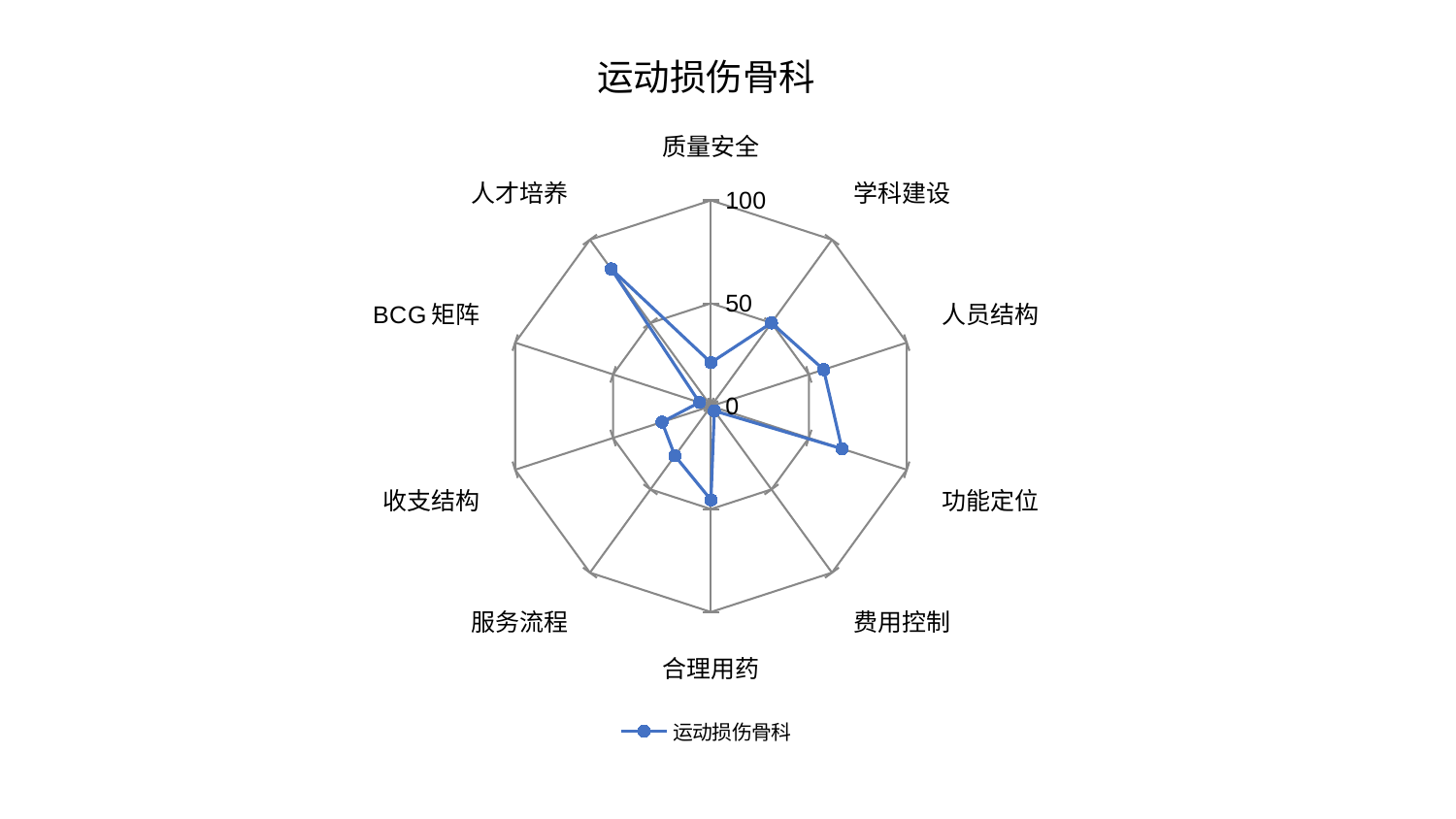

### Chart: 运动损伤骨科

| Category | 运动损伤骨科 |
|---|---|
| 质量安全 | 21.179998575111835 |
| 学科建设 | 50.005241842029776 |
| 人员结构 | 57.56593811603451 |
| 功能定位 | 66.8668696316368 |
| 费用控制 | 2.79056920493506 |
| 合理用药 | 45.52047729623284 |
| 服务流程 | 29.833731107014025 |
| 收支结构 | 25.02245636416861 |
| BCG矩阵 | 5.90291191076154 |
| 人才培养 | 82.43147653126711 |
151